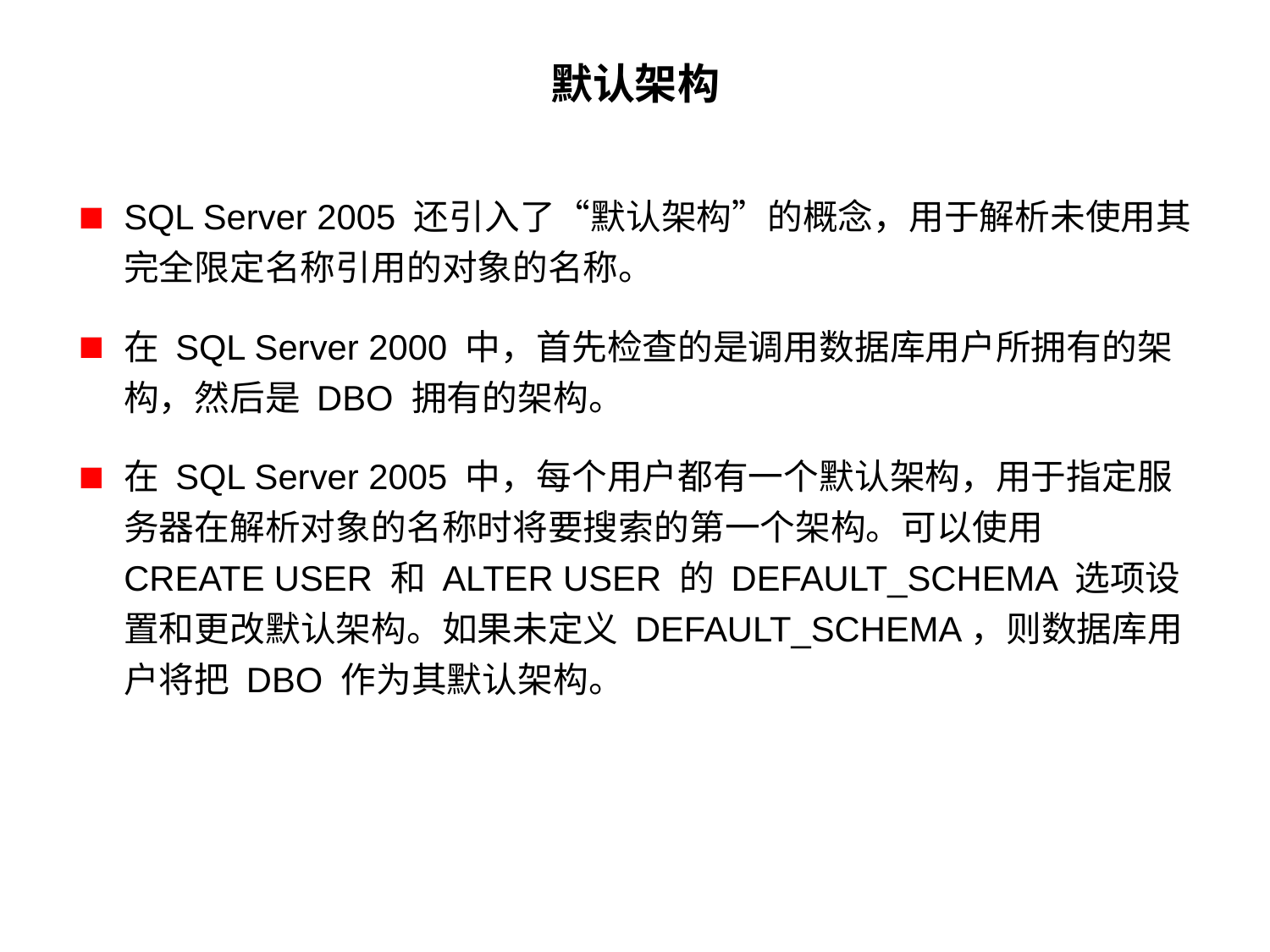

# 默认架构
SQL Server 2005 还引入了“默认架构”的概念，用于解析未使用其完全限定名称引用的对象的名称。
在 SQL Server 2000 中，首先检查的是调用数据库用户所拥有的架构，然后是 DBO 拥有的架构。
在 SQL Server 2005 中，每个用户都有一个默认架构，用于指定服务器在解析对象的名称时将要搜索的第一个架构。可以使用 CREATE USER 和 ALTER USER 的 DEFAULT_SCHEMA 选项设置和更改默认架构。如果未定义 DEFAULT_SCHEMA，则数据库用户将把 DBO 作为其默认架构。